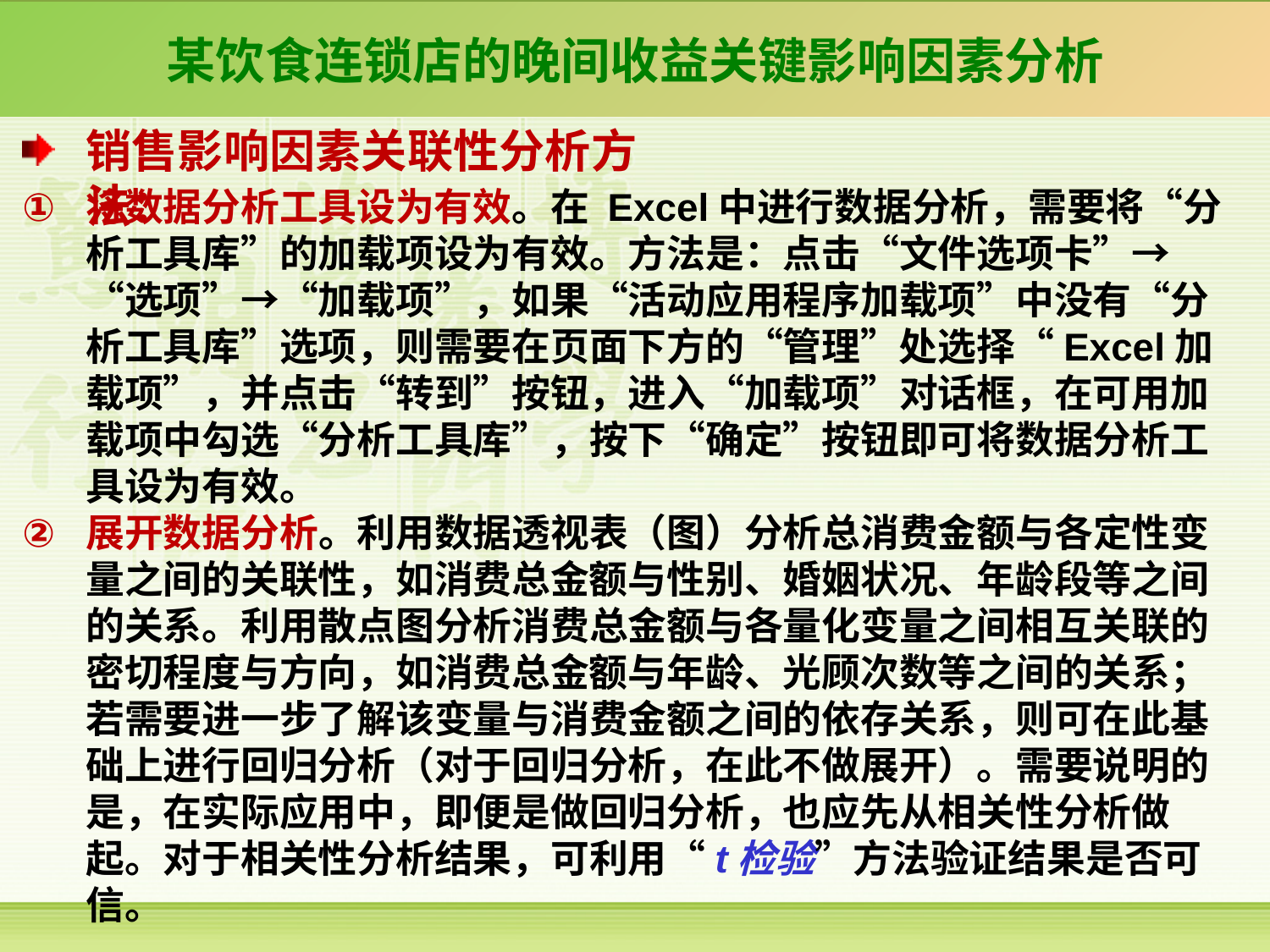

某饮食连锁店的晚间收益关键影响因素分析
销售影响因素关联性分析方法：
将数据分析工具设为有效。在 Excel中进行数据分析，需要将“分析工具库”的加载项设为有效。方法是：点击“文件选项卡”→“选项”→“加载项”，如果“活动应用程序加载项”中没有“分析工具库”选项，则需要在页面下方的“管理”处选择“Excel加载项”，并点击“转到”按钮，进入“加载项”对话框，在可用加载项中勾选“分析工具库”，按下“确定”按钮即可将数据分析工具设为有效。
展开数据分析。利用数据透视表（图）分析总消费金额与各定性变量之间的关联性，如消费总金额与性别、婚姻状况、年龄段等之间的关系。利用散点图分析消费总金额与各量化变量之间相互关联的密切程度与方向，如消费总金额与年龄、光顾次数等之间的关系；若需要进一步了解该变量与消费金额之间的依存关系，则可在此基础上进行回归分析（对于回归分析，在此不做展开）。需要说明的是，在实际应用中，即便是做回归分析，也应先从相关性分析做起。对于相关性分析结果，可利用“t检验”方法验证结果是否可信。

128